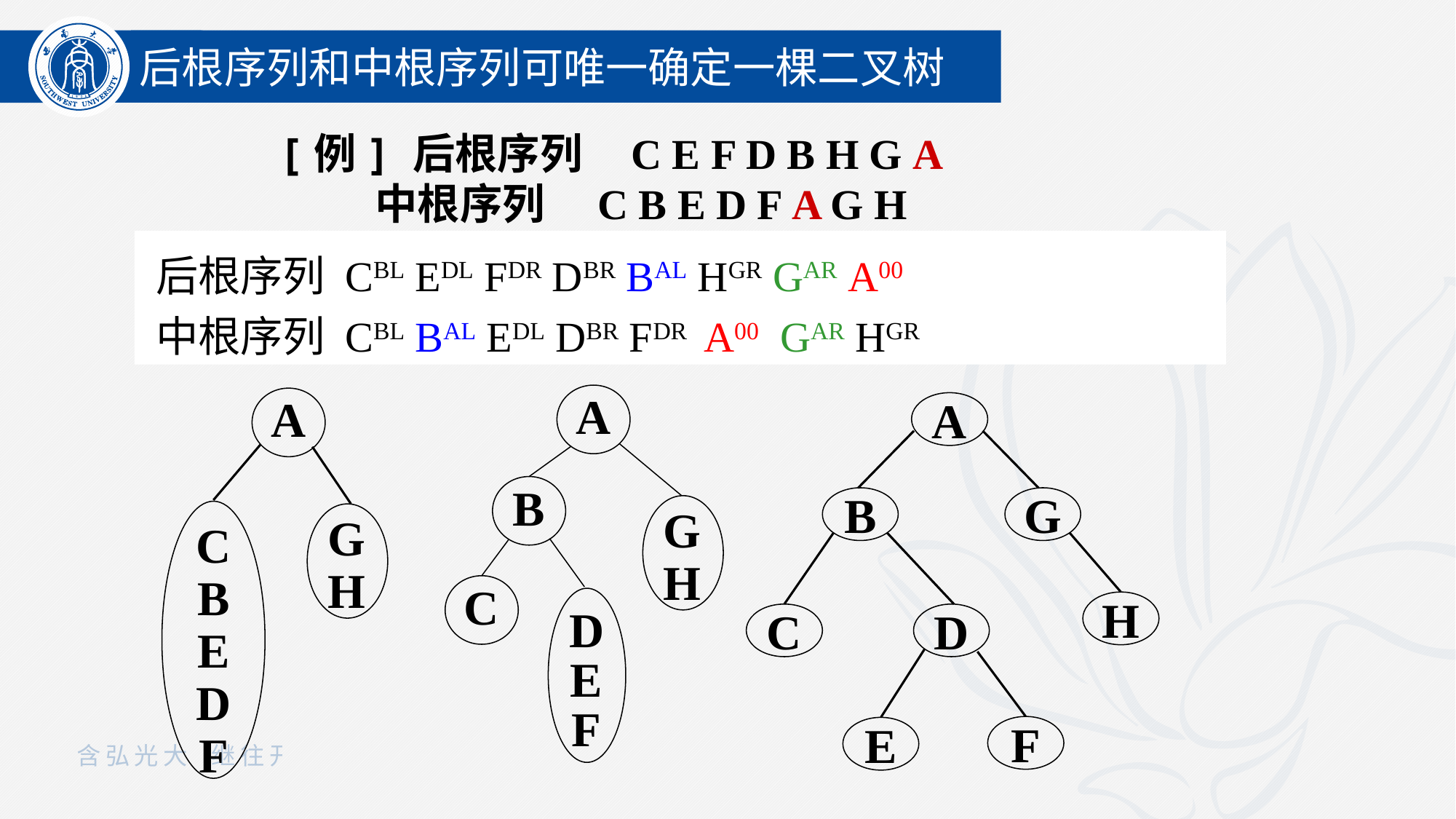

后根序列和中根序列可唯一确定一棵二叉树
[例] 后根序列    C E F D B H G A
         中根序列　C B E D F A G H

后根序列 CBL EDL FDR DBR BAL HGR GAR A00
中根序列 CBL BAL EDL DBR FDR   A00  GAR HGR
A
B

G
H
C

D
E
F
A

G
H
C
B
E
D
F
A

B
G
H
C
D
F
E